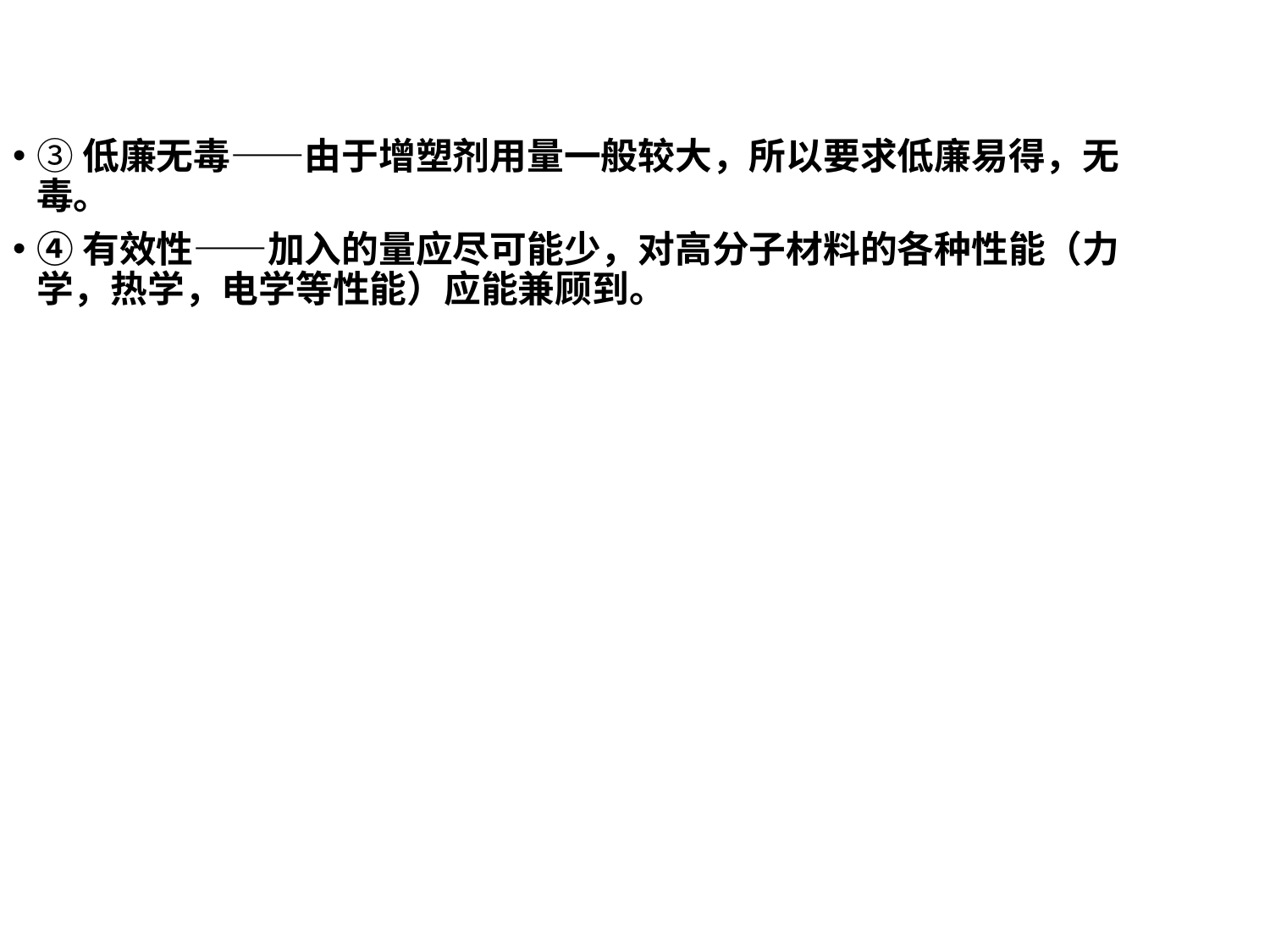

③低廉无毒——由于增塑剂用量一般较大，所以要求低廉易得，无毒。
④有效性——加入的量应尽可能少，对高分子材料的各种性能（力学，热学，电学等性能）应能兼顾到。